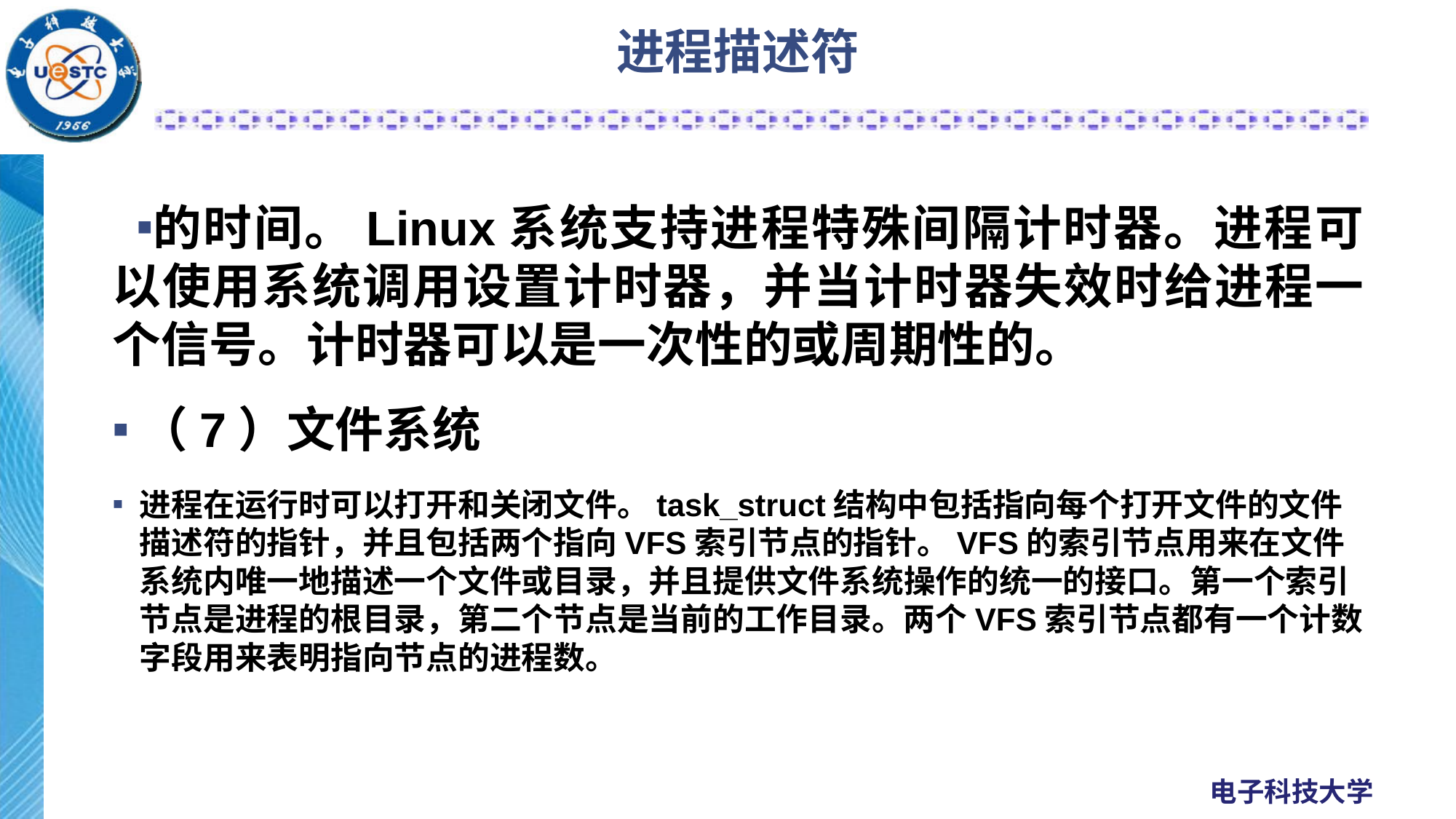

# 进程描述符
的时间。Linux系统支持进程特殊间隔计时器。进程可以使用系统调用设置计时器，并当计时器失效时给进程一个信号。计时器可以是一次性的或周期性的。
（7）文件系统
进程在运行时可以打开和关闭文件。task_struct结构中包括指向每个打开文件的文件描述符的指针，并且包括两个指向VFS索引节点的指针。VFS的索引节点用来在文件系统内唯一地描述一个文件或目录，并且提供文件系统操作的统一的接口。第一个索引节点是进程的根目录，第二个节点是当前的工作目录。两个VFS索引节点都有一个计数字段用来表明指向节点的进程数。